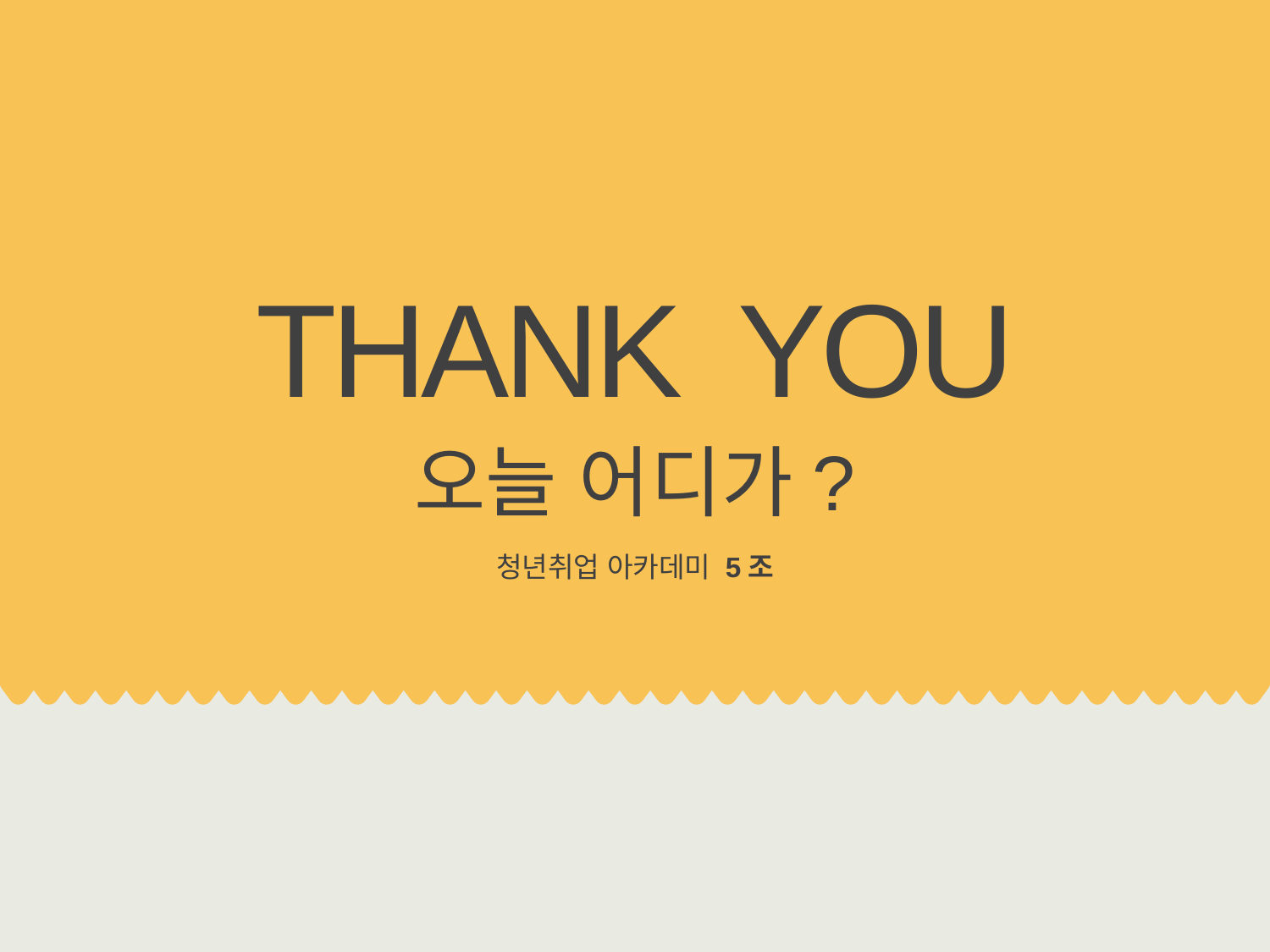

THANK  YOU
오늘 어디가?
청년취업 아카데미 5조